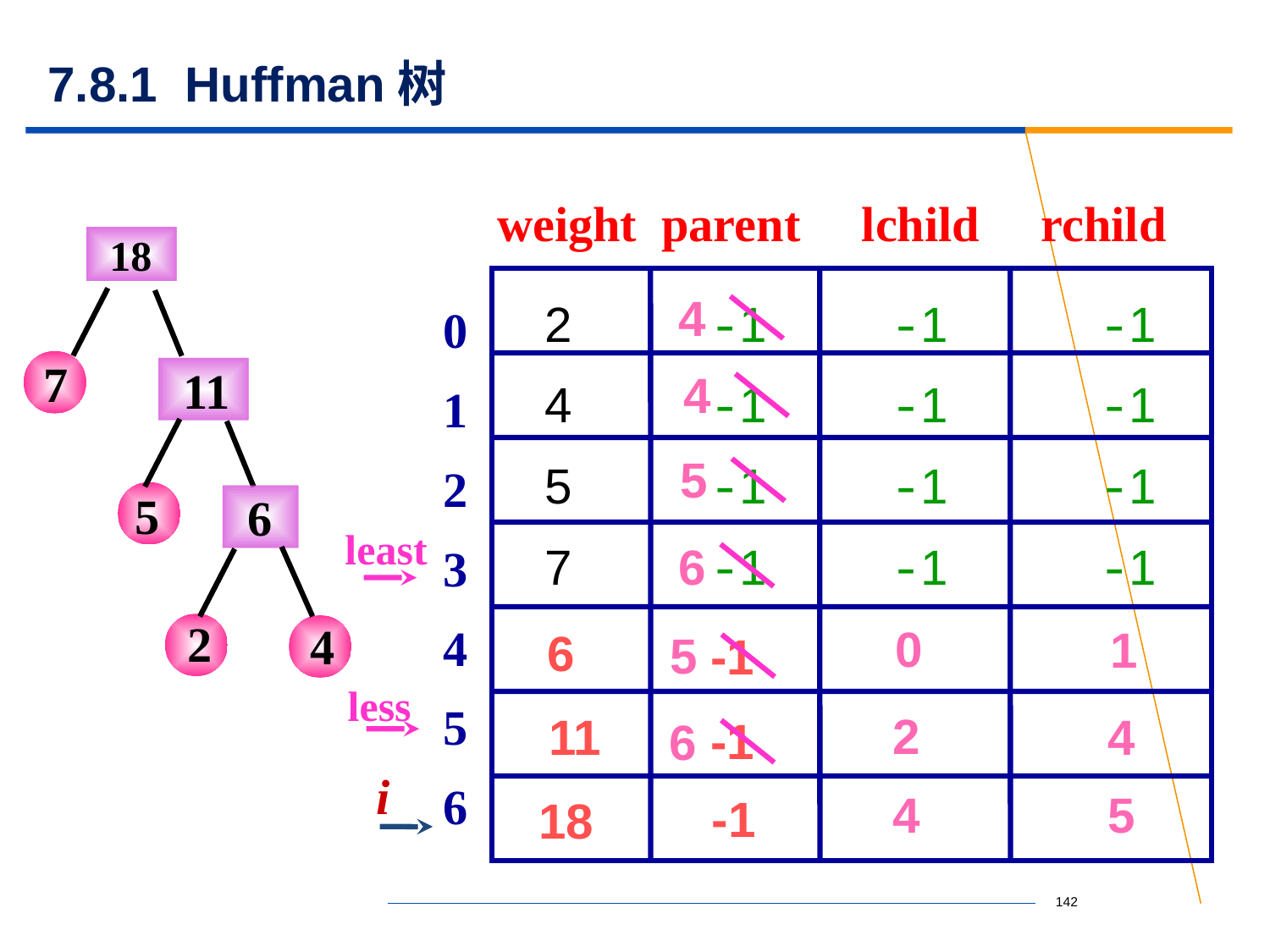

# 7.8.1  Huffman树
weight  parent     lchild     rchild
 18

2          -1         -1           -1
4          -1         -1           -1
5          -1         -1           -1
7          -1         -1           -1
0
1
2
3
4
5
6
4

4

7
 11

5

5

 6
least

6

0
1
2

4

6
5
-1

less

2
4
11
-1
6

i

4
5
-1
18